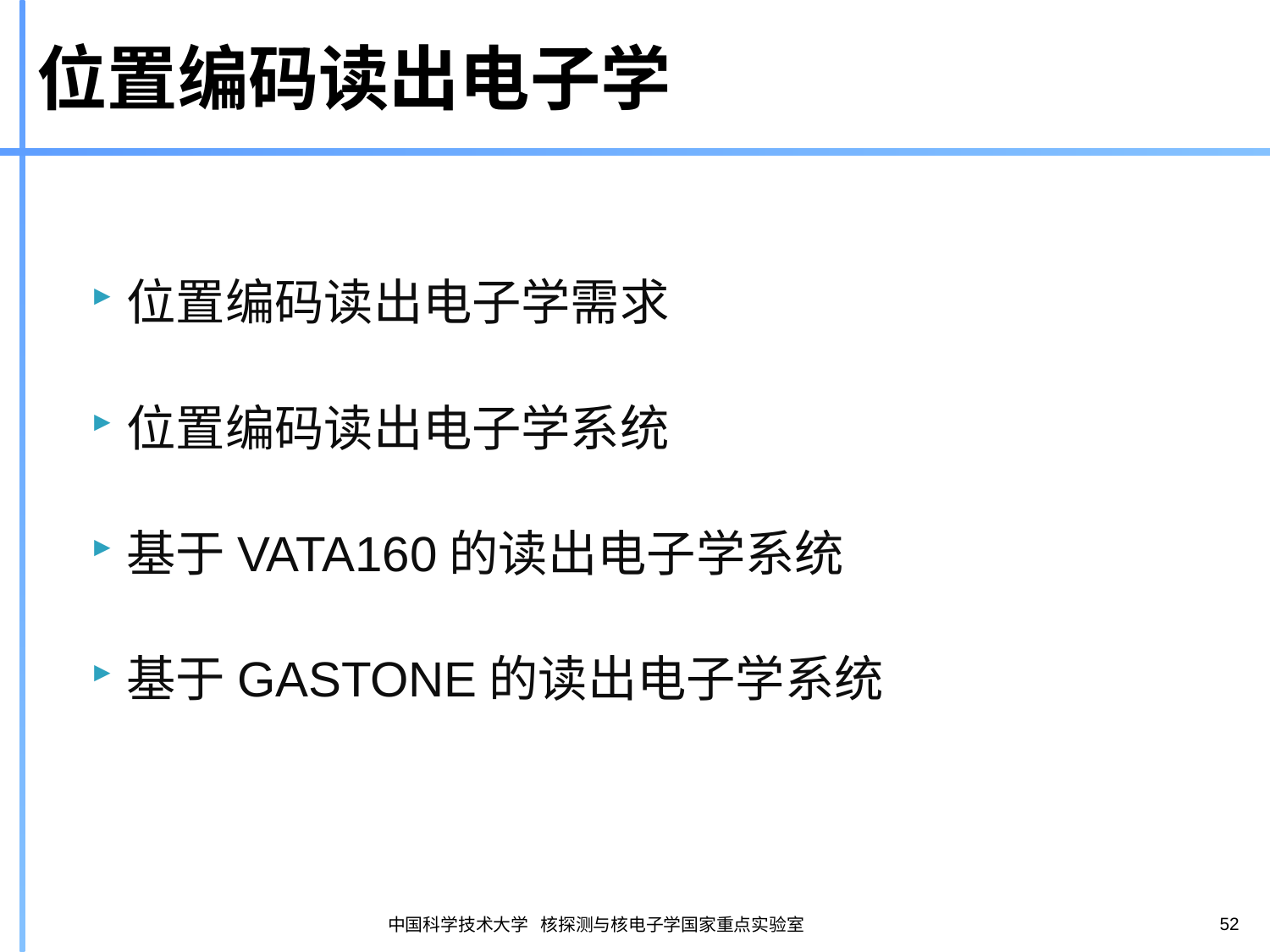

# 位置编码读出电子学
位置编码读出电子学需求
位置编码读出电子学系统
基于VATA160的读出电子学系统
基于GASTONE的读出电子学系统
52
中国科学技术大学   核探测与核电子学国家重点实验室